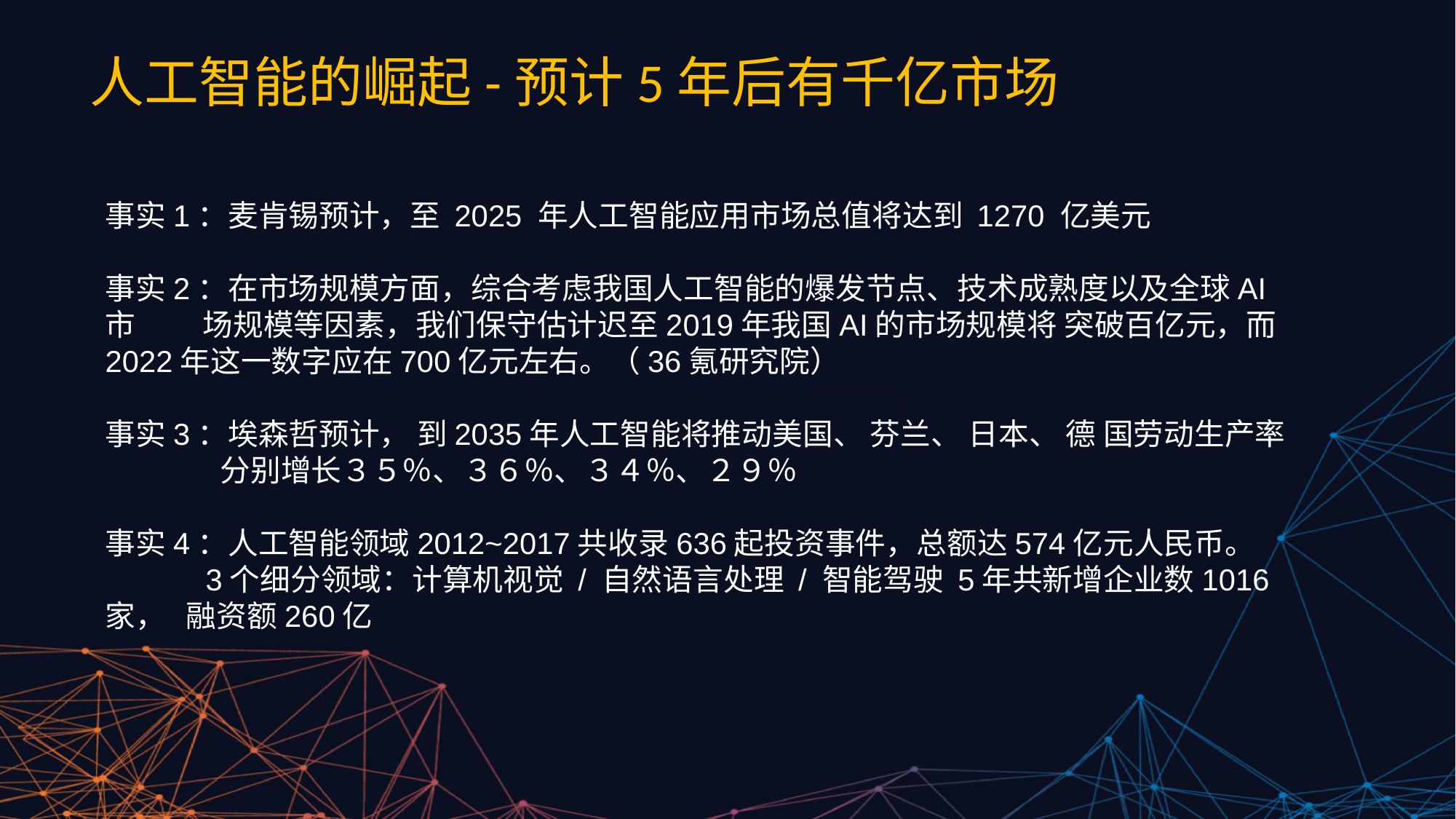

人工智能的崛起-预计5年后有千亿市场
事实1：麦肯锡预计，至 2025 年人工智能应用市场总值将达到 1270 亿美元

事实2：在市场规模方面，综合考虑我国人工智能的爆发节点、技术成熟度以及全球AI市          场规模等因素，我们保守估计迟至2019年我国AI的市场规模将 突破百亿元，而2022年这一数字应在700亿元左右。（36氪研究院）

事实3：埃森哲预计， 到2035年人工智能将推动美国、 芬兰、 日本、 德 国劳动生产率
                分别增长３５％、３６％、３４％、２９％

事实4：人工智能领域2012~2017共收录636起投资事件，总额达574亿元人民币。
            3个细分领域：计算机视觉 / 自然语言处理 / 智能驾驶 5年共新增企业数1016家，   融资额260亿